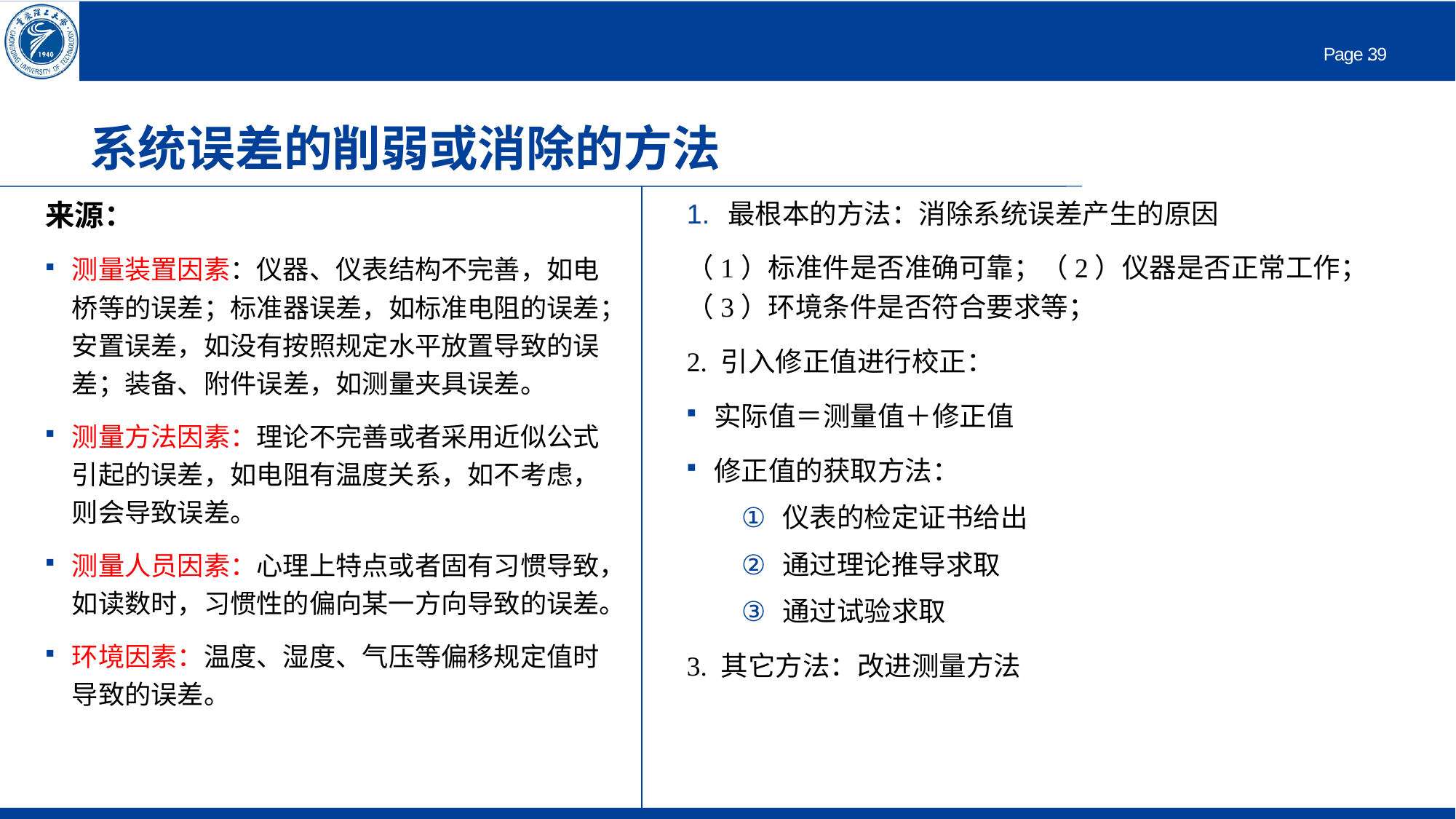

# 系统误差的削弱或消除的方法
来源：
测量装置因素：仪器、仪表结构不完善，如电桥等的误差；标准器误差，如标准电阻的误差；安置误差，如没有按照规定水平放置导致的误差；装备、附件误差，如测量夹具误差。
测量方法因素：理论不完善或者采用近似公式引起的误差，如电阻有温度关系，如不考虑，则会导致误差。
测量人员因素：心理上特点或者固有习惯导致，如读数时，习惯性的偏向某一方向导致的误差。
环境因素：温度、湿度、气压等偏移规定值时导致的误差。
最根本的方法：消除系统误差产生的原因
（1）标准件是否准确可靠；（2）仪器是否正常工作；（3）环境条件是否符合要求等；
2. 引入修正值进行校正：
实际值＝测量值＋修正值
修正值的获取方法：
仪表的检定证书给出
通过理论推导求取
通过试验求取
3. 其它方法：改进测量方法